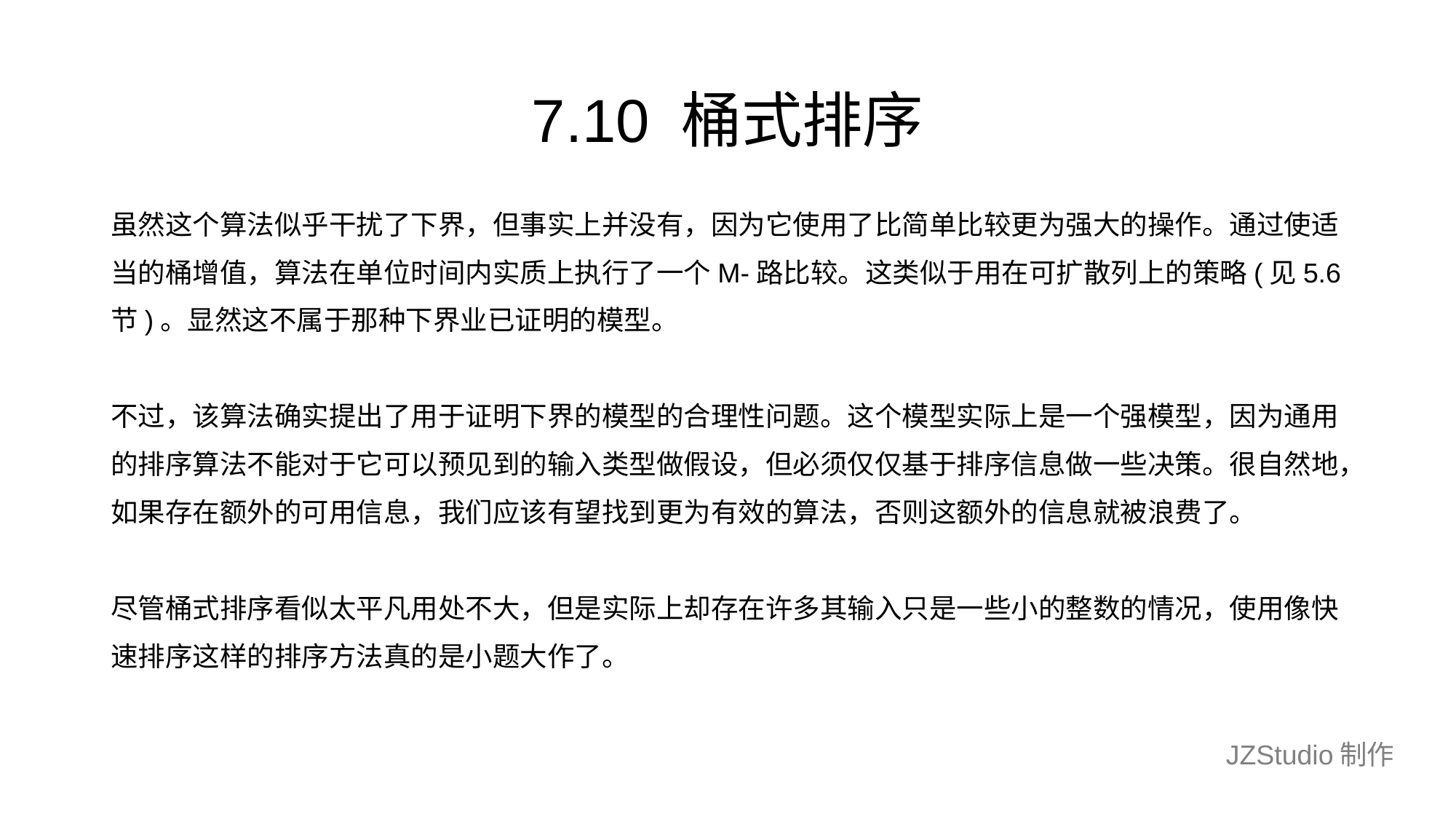

# 7.10 桶式排序
虽然这个算法似乎干扰了下界，但事实上并没有，因为它使用了比简单比较更为强大的操作。通过使适
当的桶增值，算法在单位时间内实质上执行了一个M-路比较。这类似于用在可扩散列上的策略(见5.6
节)。显然这不属于那种下界业已证明的模型。

不过，该算法确实提出了用于证明下界的模型的合理性问题。这个模型实际上是一个强模型，因为通用
的排序算法不能对于它可以预见到的输入类型做假设，但必须仅仅基于排序信息做一些决策。很自然地，
如果存在额外的可用信息，我们应该有望找到更为有效的算法，否则这额外的信息就被浪费了。

尽管桶式排序看似太平凡用处不大，但是实际上却存在许多其输入只是一些小的整数的情况，使用像快
速排序这样的排序方法真的是小题大作了。